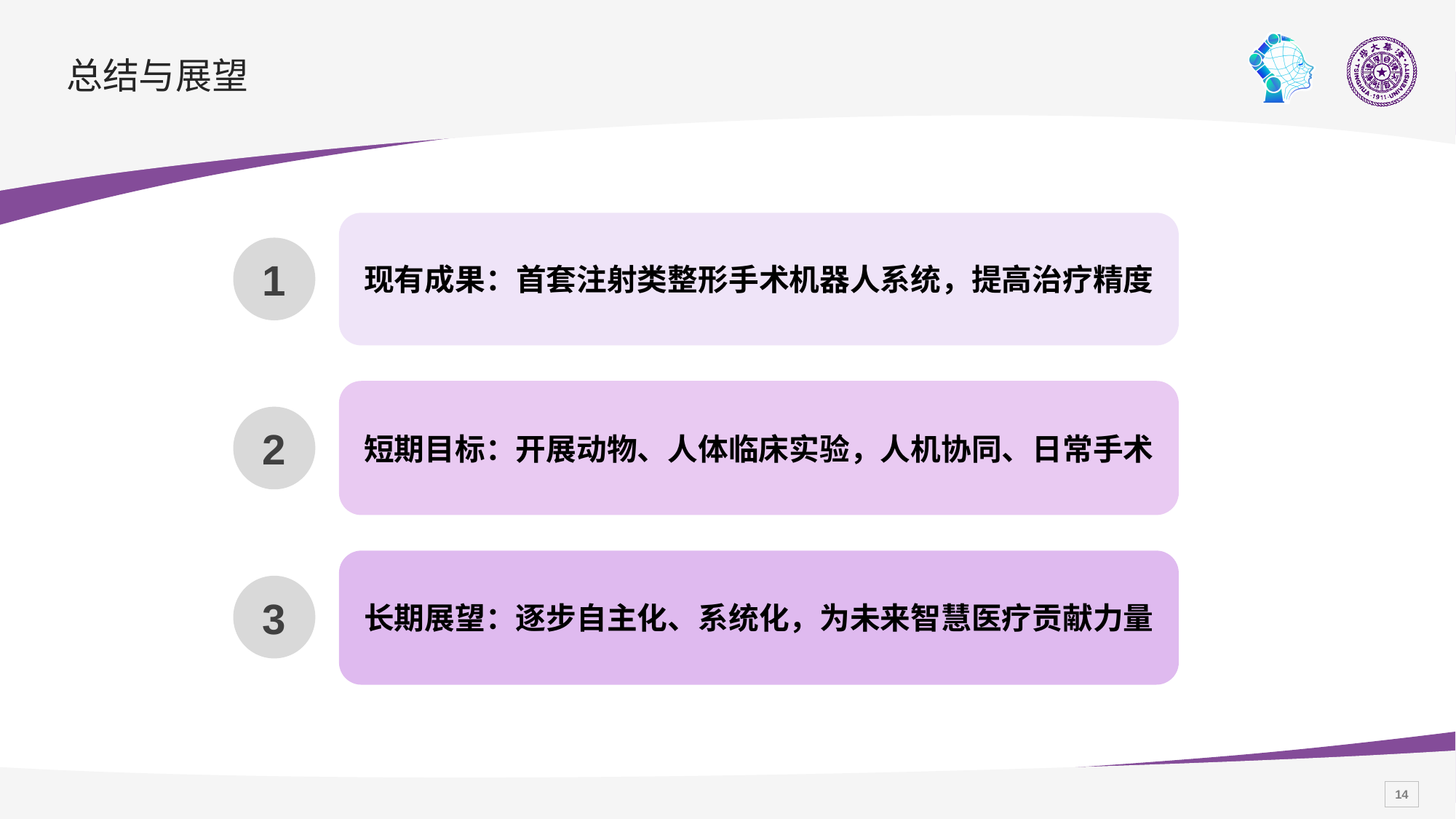

# 总结与展望
现有成果：首套注射类整形手术机器人系统，提高治疗精度
1
短期目标：开展动物、人体临床实验，人机协同、日常手术
2
长期展望：逐步自主化、系统化，为未来智慧医疗贡献力量
3